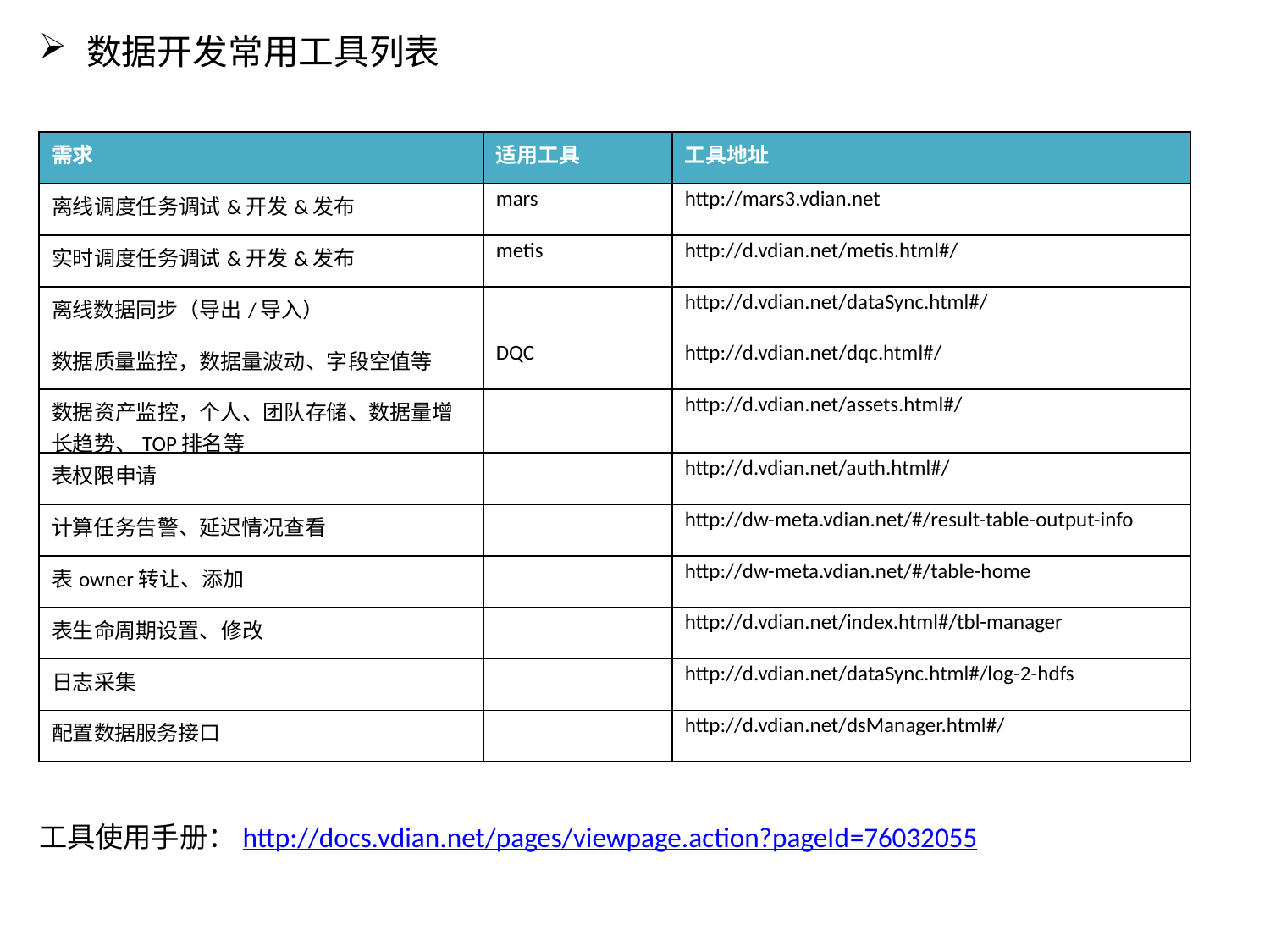

数据开发常用工具列表
| 需求 | 适用工具 | 工具地址 |
| --- | --- | --- |
| 离线调度任务调试&开发&发布 | mars | http://mars3.vdian.net |
| 实时调度任务调试&开发&发布 | metis | http://d.vdian.net/metis.html#/ |
| 离线数据同步（导出/导入） |  | http://d.vdian.net/dataSync.html#/ |
| 数据质量监控，数据量波动、字段空值等 | DQC | http://d.vdian.net/dqc.html#/ |
| 数据资产监控，个人、团队存储、数据量增长趋势、TOP排名等 |  | http://d.vdian.net/assets.html#/ |
| 表权限申请 |  | http://d.vdian.net/auth.html#/ |
| 计算任务告警、延迟情况查看 |  | http://dw-meta.vdian.net/#/result-table-output-info |
| 表owner转让、添加 |  | http://dw-meta.vdian.net/#/table-home |
| 表生命周期设置、修改 |  | http://d.vdian.net/index.html#/tbl-manager |
| 日志采集 |  | http://d.vdian.net/dataSync.html#/log-2-hdfs |
| 配置数据服务接口 |  | http://d.vdian.net/dsManager.html#/ |
工具使用手册：http://docs.vdian.net/pages/viewpage.action?pageId=76032055